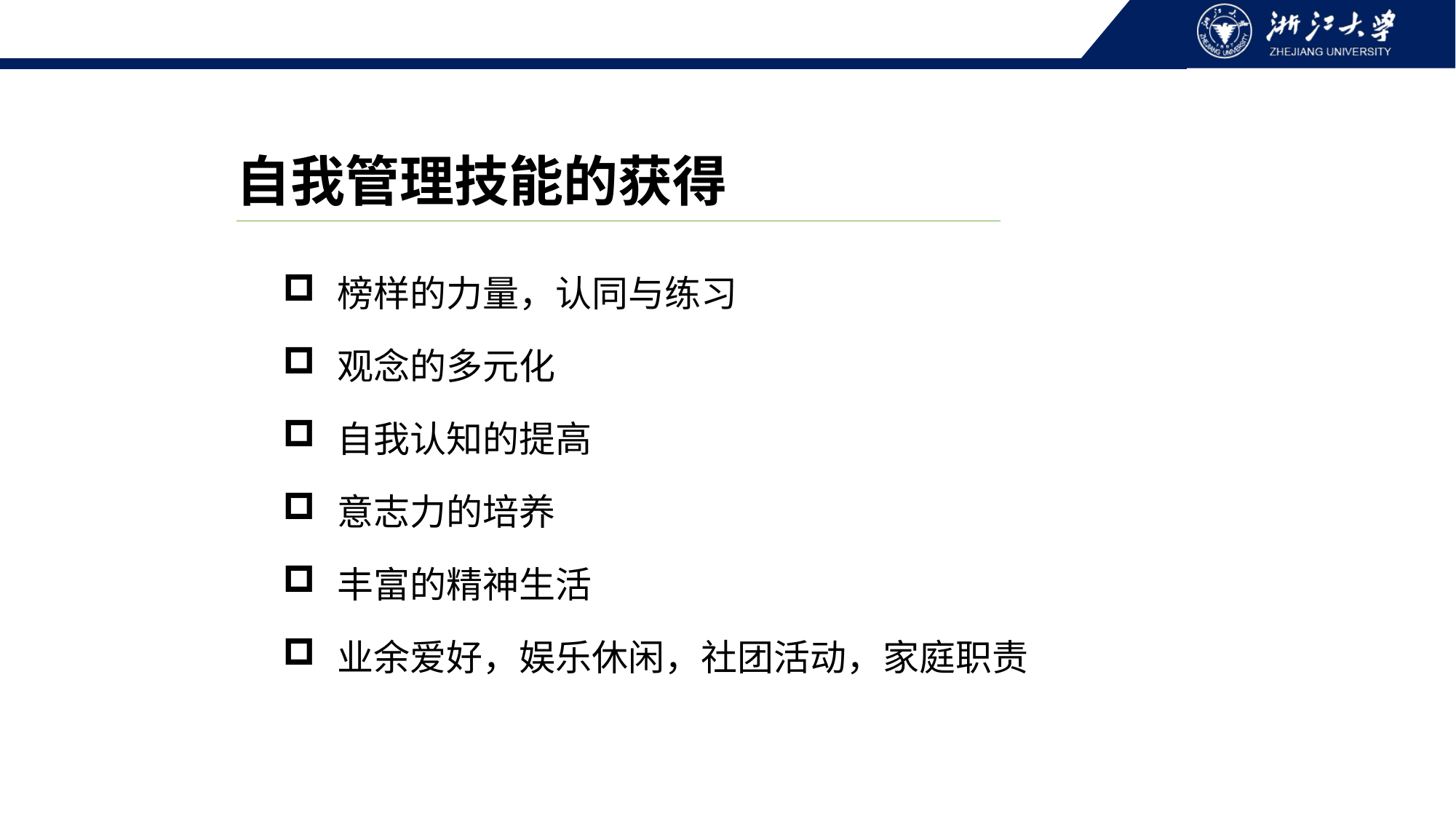

自我管理技能的获得

榜样的力量，认同与练习
观念的多元化
自我认知的提高
意志力的培养
丰富的精神生活
业余爱好，娱乐休闲，社团活动，家庭职责